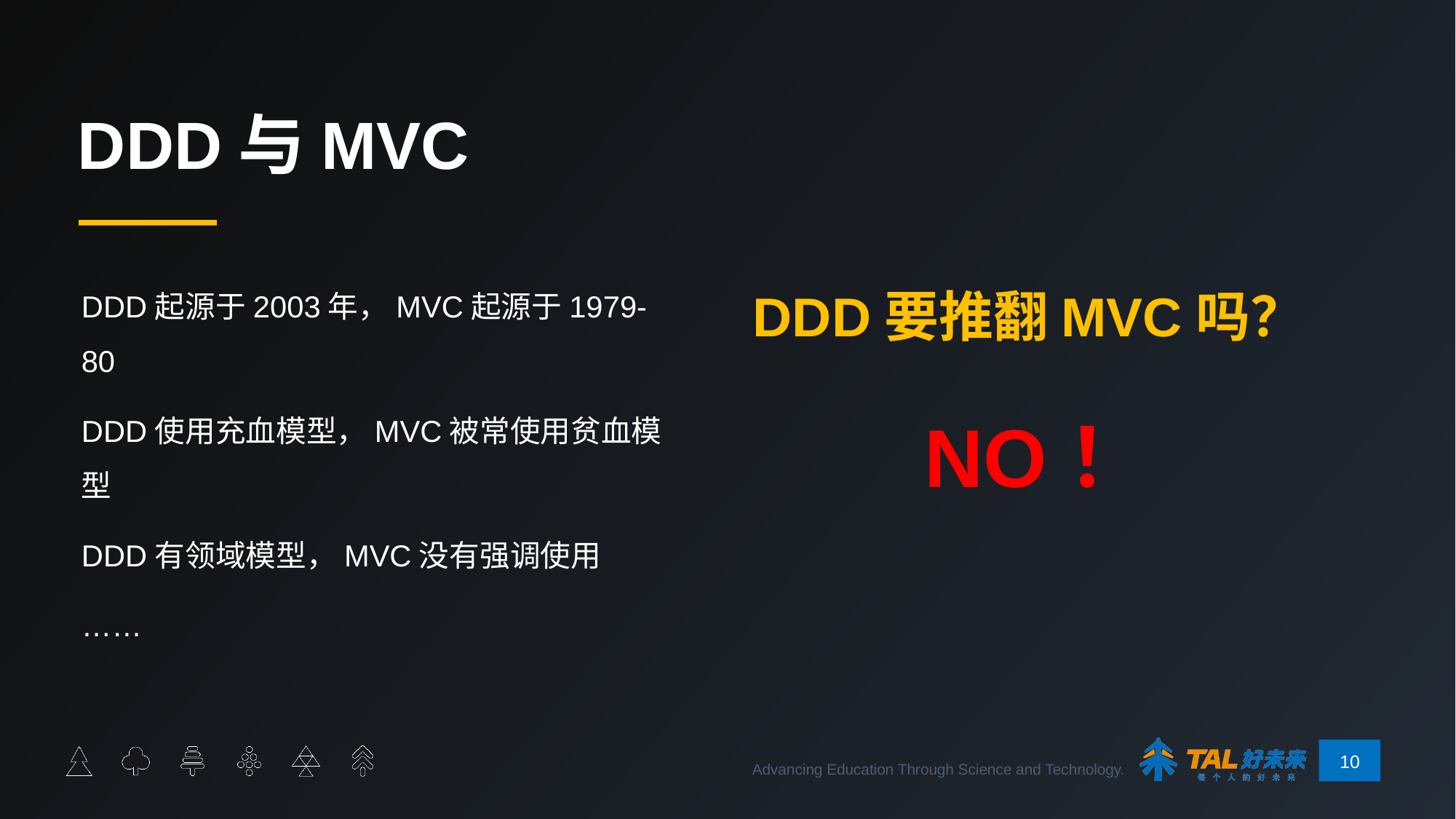

# DDD与MVC

DDD起源于2003年，MVC起源于1979-80
DDD使用充血模型，MVC被常使用贫血模型
DDD有领域模型，MVC没有强调使用
……

DDD要推翻MVC吗？
NO！
10